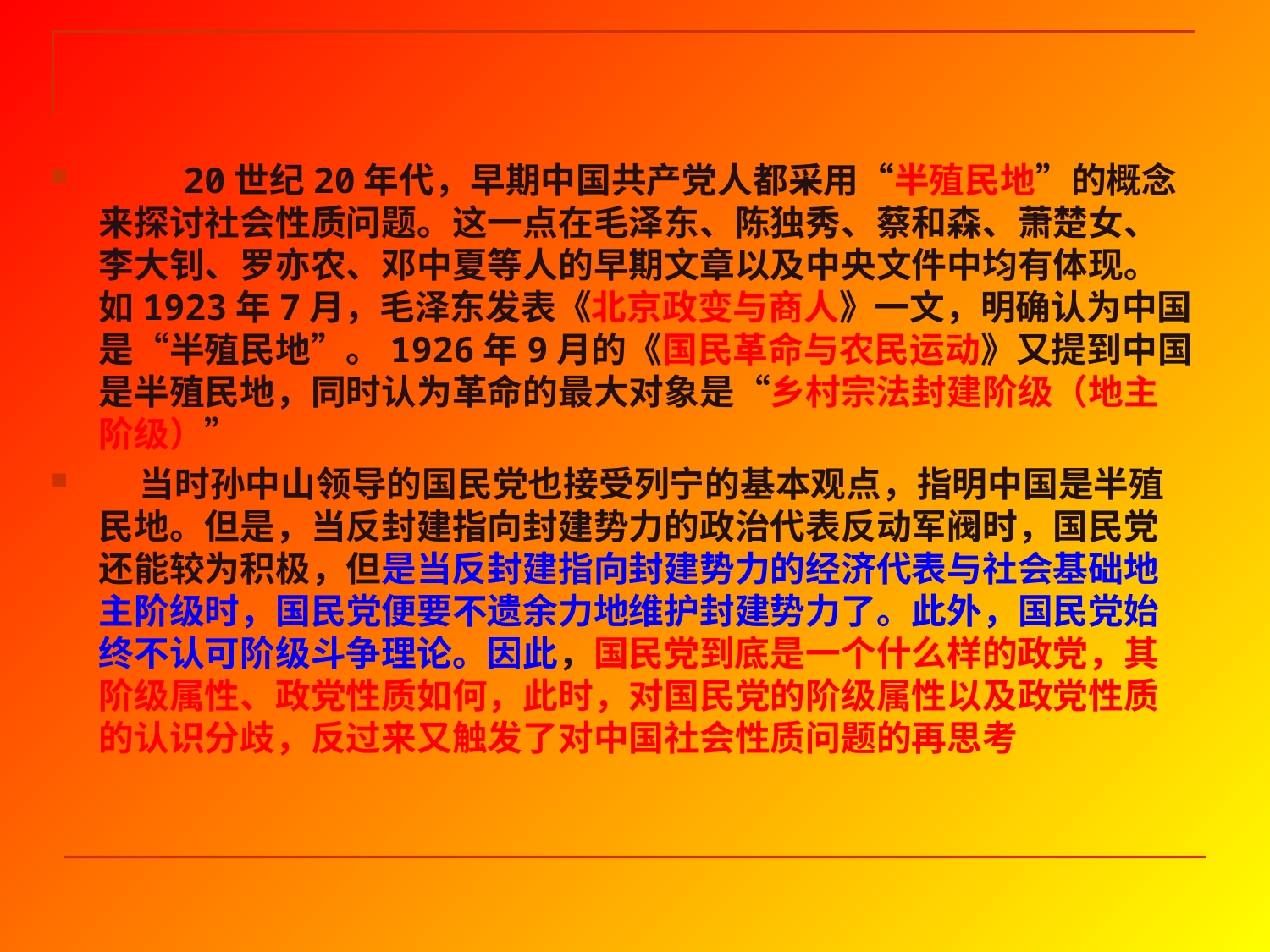

20世纪20年代，早期中国共产党人都采用“半殖民地”的概念来探讨社会性质问题。这一点在毛泽东、陈独秀、蔡和森、萧楚女、李大钊、罗亦农、邓中夏等人的早期文章以及中央文件中均有体现。如1923年7月，毛泽东发表《北京政变与商人》一文，明确认为中国是“半殖民地”。1926年9月的《国民革命与农民运动》又提到中国是半殖民地，同时认为革命的最大对象是“乡村宗法封建阶级（地主阶级）”
    当时孙中山领导的国民党也接受列宁的基本观点，指明中国是半殖民地。但是，当反封建指向封建势力的政治代表反动军阀时，国民党还能较为积极，但是当反封建指向封建势力的经济代表与社会基础地主阶级时，国民党便要不遗余力地维护封建势力了。此外，国民党始终不认可阶级斗争理论。因此，国民党到底是一个什么样的政党，其阶级属性、政党性质如何，此时，对国民党的阶级属性以及政党性质的认识分歧，反过来又触发了对中国社会性质问题的再思考